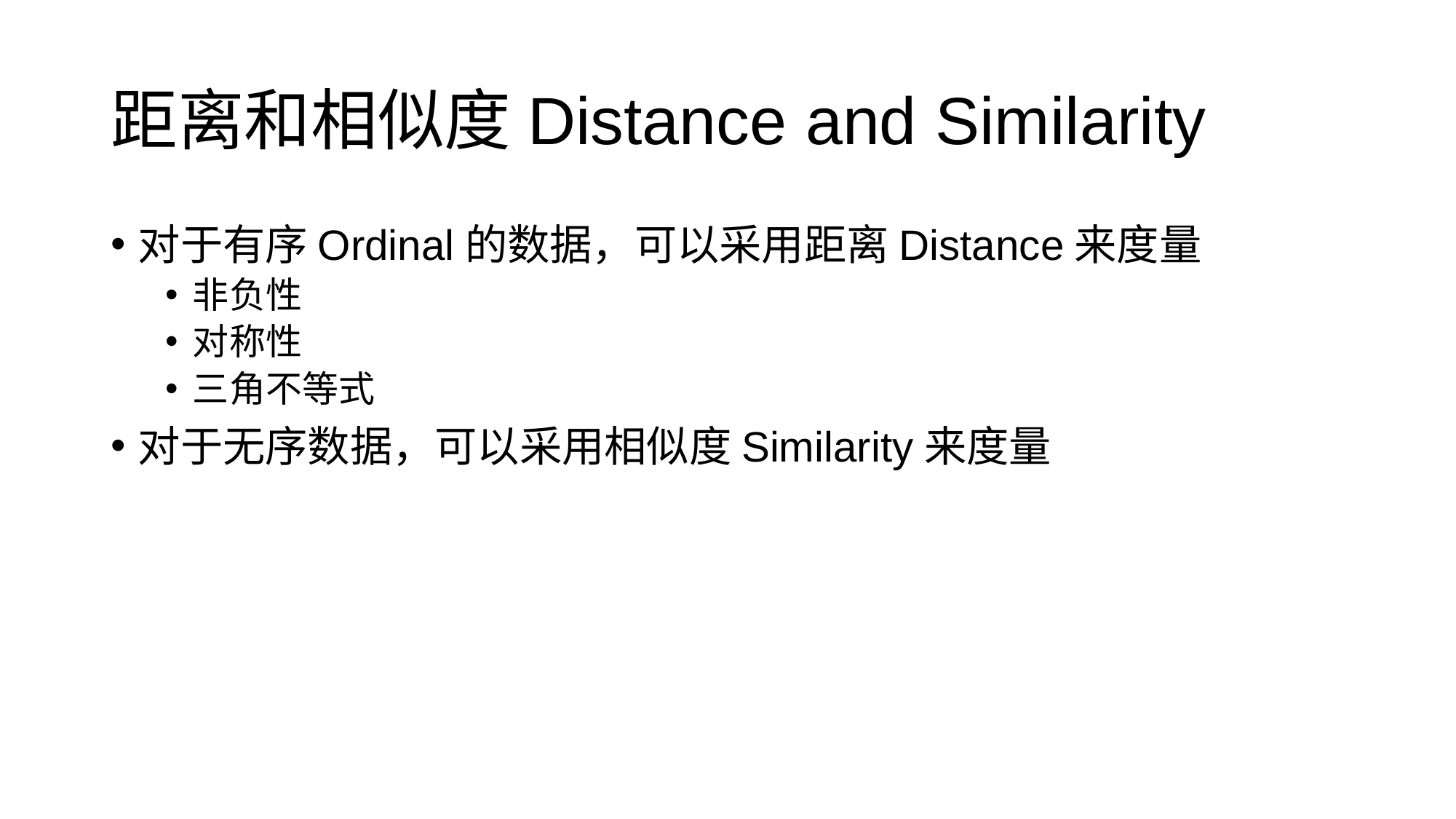

# 距离和相似度Distance and Similarity
对于有序Ordinal的数据，可以采用距离Distance来度量
非负性
对称性
三角不等式
对于无序数据，可以采用相似度Similarity来度量